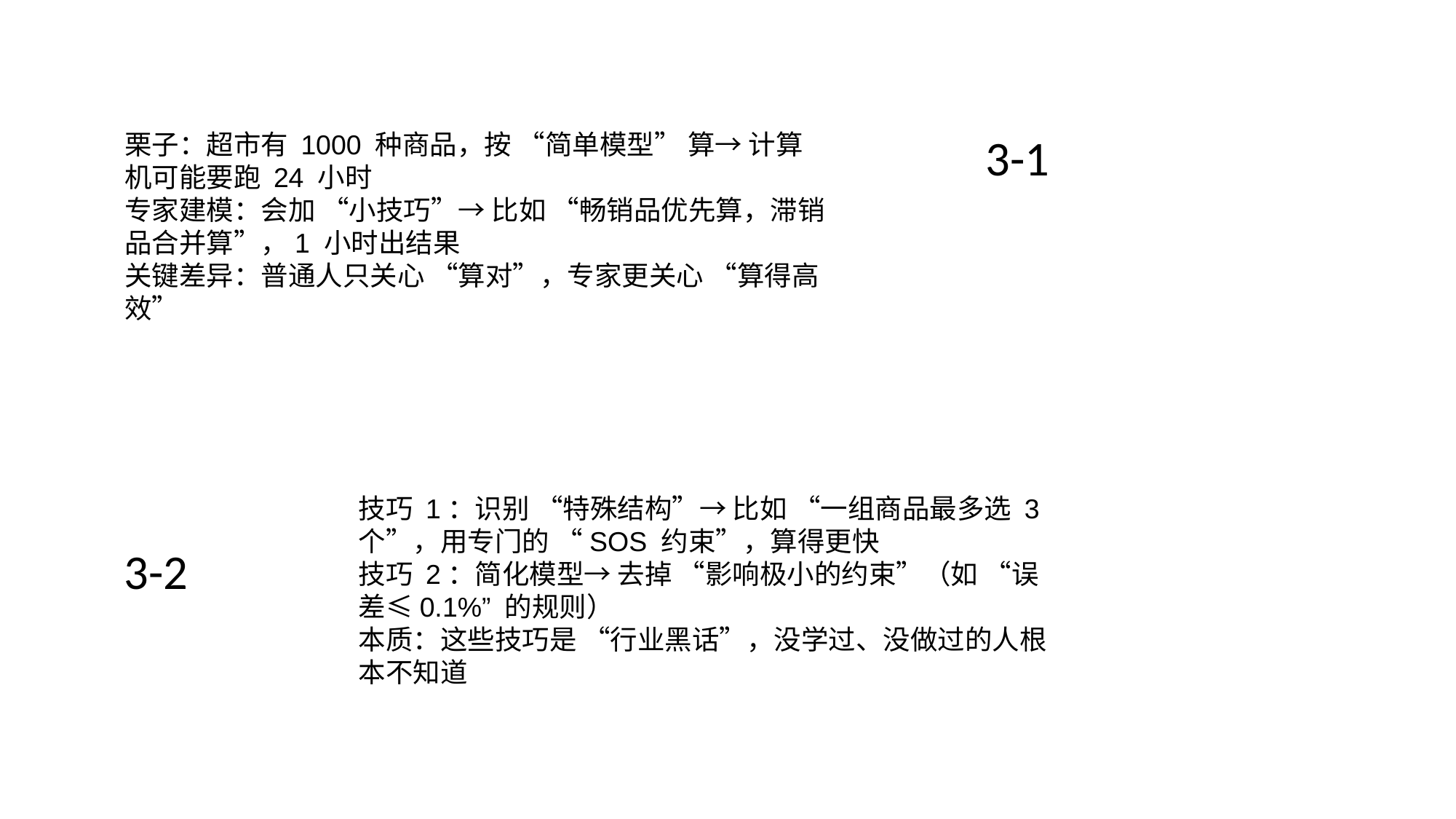

3-1
栗子：超市有 1000 种商品，按 “简单模型” 算→ 计算机可能要跑 24 小时
专家建模：会加 “小技巧”→ 比如 “畅销品优先算，滞销品合并算”，1 小时出结果
关键差异：普通人只关心 “算对”，专家更关心 “算得高效”
技巧 1：识别 “特殊结构”→ 比如 “一组商品最多选 3 个”，用专门的 “SOS 约束”，算得更快
技巧 2：简化模型→ 去掉 “影响极小的约束”（如 “误差≤0.1%” 的规则）
本质：这些技巧是 “行业黑话”，没学过、没做过的人根本不知道
3-2